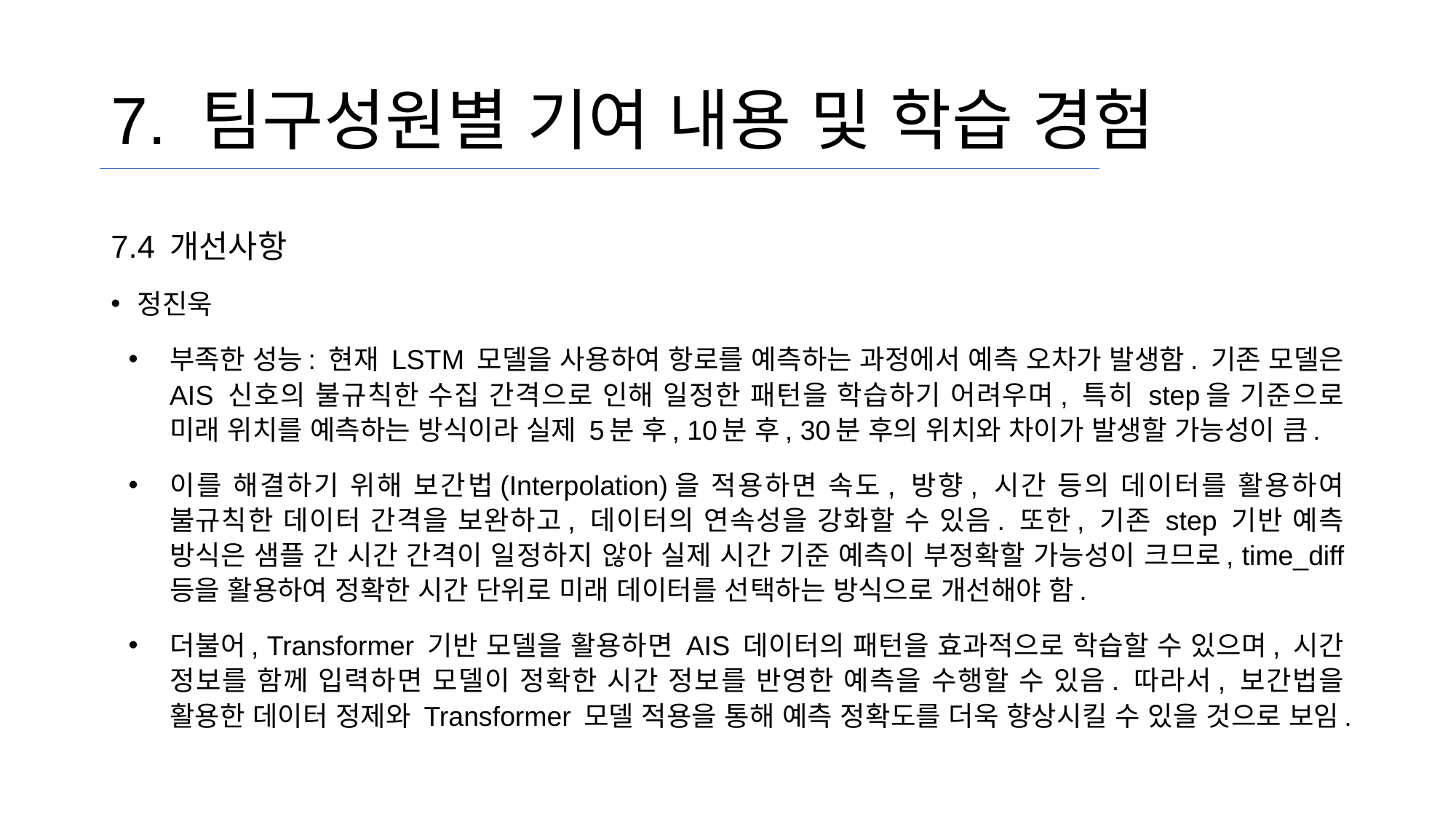

# 7. 팀구성원별 기여 내용 및 학습 경험
7.4 개선사항
정진욱
부족한 성능: 현재 LSTM 모델을 사용하여 항로를 예측하는 과정에서 예측 오차가 발생함. 기존 모델은 AIS 신호의 불규칙한 수집 간격으로 인해 일정한 패턴을 학습하기 어려우며, 특히 step을 기준으로 미래 위치를 예측하는 방식이라 실제 5분 후, 10분 후, 30분 후의 위치와 차이가 발생할 가능성이 큼.
이를 해결하기 위해 보간법(Interpolation)을 적용하면 속도, 방향, 시간 등의 데이터를 활용하여 불규칙한 데이터 간격을 보완하고, 데이터의 연속성을 강화할 수 있음. 또한, 기존 step 기반 예측 방식은 샘플 간 시간 간격이 일정하지 않아 실제 시간 기준 예측이 부정확할 가능성이 크므로, time_diff 등을 활용하여 정확한 시간 단위로 미래 데이터를 선택하는 방식으로 개선해야 함.
더불어, Transformer 기반 모델을 활용하면 AIS 데이터의 패턴을 효과적으로 학습할 수 있으며, 시간 정보를 함께 입력하면 모델이 정확한 시간 정보를 반영한 예측을 수행할 수 있음. 따라서, 보간법을 활용한 데이터 정제와 Transformer 모델 적용을 통해 예측 정확도를 더욱 향상시킬 수 있을 것으로 보임.